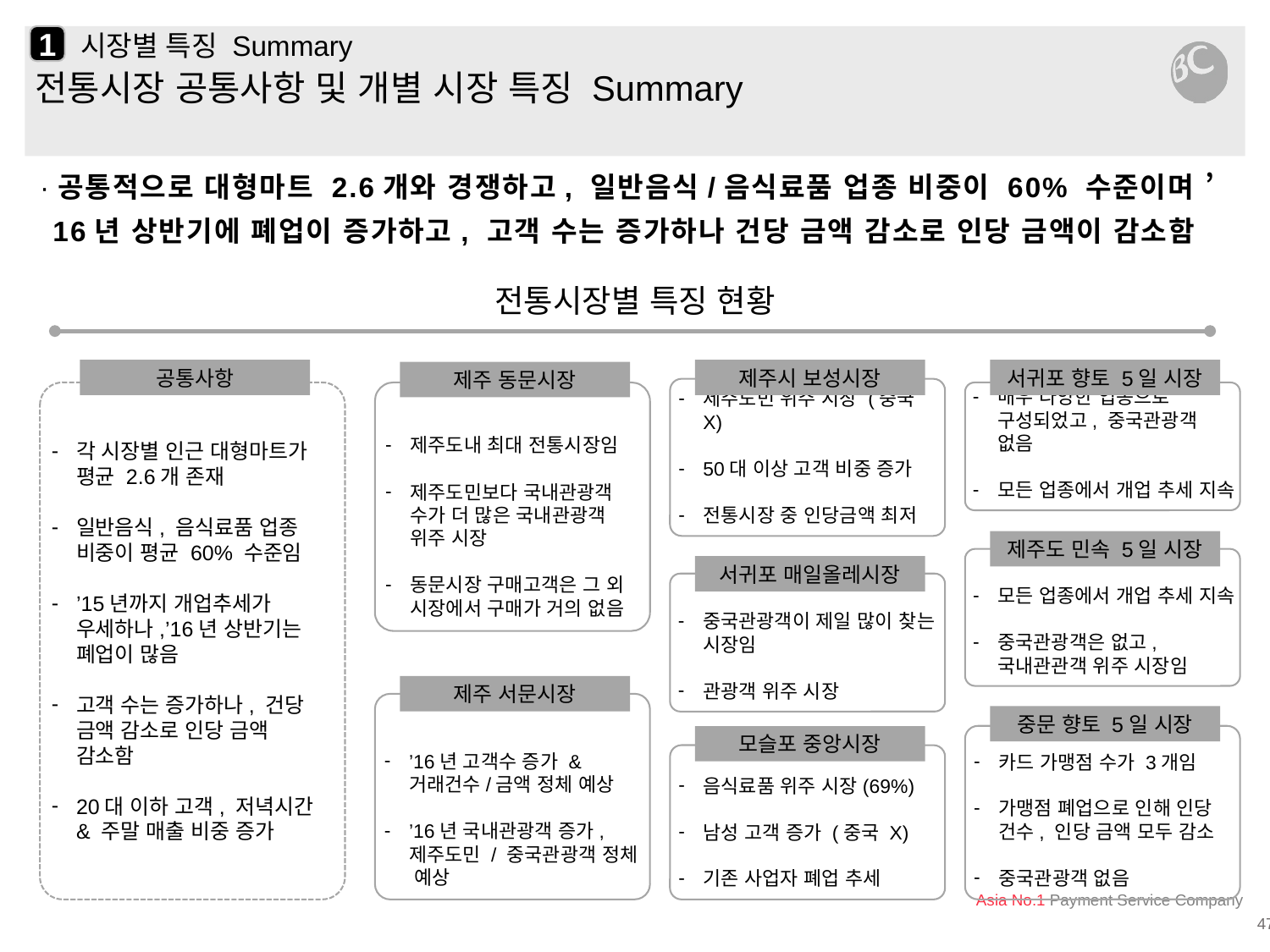

1
# 시장별 특징 Summary
전통시장 공통사항 및 개별 시장 특징 Summary
·공통적으로 대형마트 2.6개와 경쟁하고, 일반음식/음식료품 업종 비중이 60% 수준이며 ’16년 상반기에 폐업이 증가하고, 고객 수는 증가하나 건당 금액 감소로 인당 금액이 감소함
전통시장별 특징 현황
공통사항
제주시 보성시장
서귀포 향토 5일 시장
제주 동문시장
제주도민 위주 시장 (중국 X)

50대 이상 고객 비중 증가

전통시장 중 인당금액 최저
각 시장별 인근 대형마트가 평균 2.6개 존재

일반음식, 음식료품 업종 비중이 평균 60% 수준임

’15년까지 개업추세가 우세하나,’16년 상반기는 폐업이 많음

고객 수는 증가하나, 건당 금액 감소로 인당 금액 감소함

20대 이하 고객, 저녁시간 & 주말 매출 비중 증가

제주도내 최대 전통시장임

제주도민보다 국내관광객 수가 더 많은 국내관광객 위주 시장

동문시장 구매고객은 그 외 시장에서 구매가 거의 없음
매우 다양한 업종으로 구성되었고, 중국관광객 없음

모든 업종에서 개업 추세 지속
제주도 민속 5일 시장
모든 업종에서 개업 추세 지속

중국관광객은 없고, 국내관관객 위주 시장임
서귀포 매일올레시장
중국관광객이 제일 많이 찾는 시장임

관광객 위주 시장
제주 서문시장
’16년 고객수 증가 & 거래건수/금액 정체 예상

’16년 국내관광객 증가, 제주도민 / 중국관광객 정체  예상
중문 향토 5일 시장
모슬포 중앙시장
카드 가맹점 수가 3개임

가맹점 폐업으로 인해 인당 건수, 인당 금액 모두 감소

중국관광객 없음
음식료품 위주 시장(69%)

남성 고객 증가 (중국 X)

기존 사업자 폐업 추세